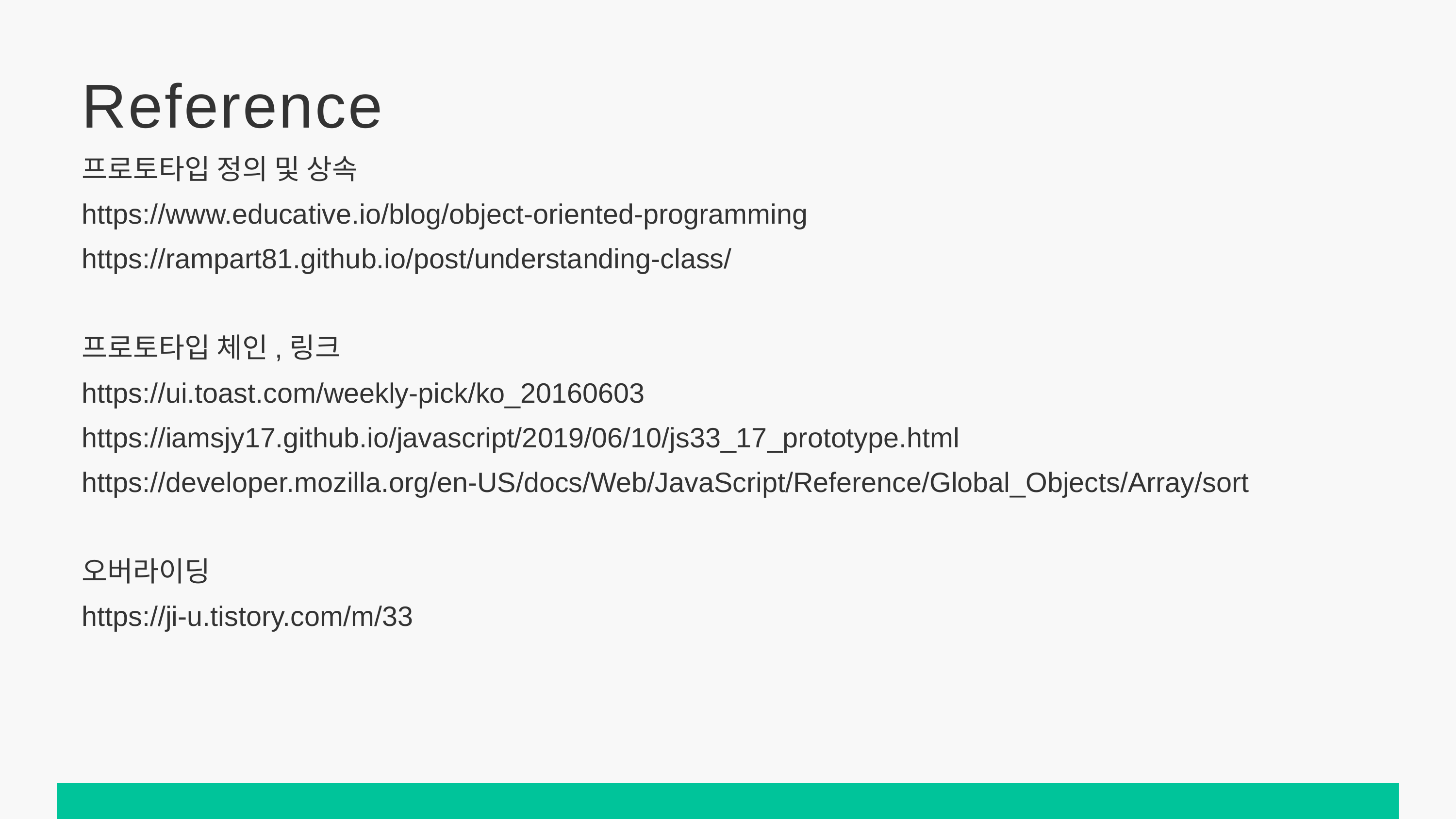

Reference
프로토타입 정의 및 상속
https://www.educative.io/blog/object-oriented-programming
https://rampart81.github.io/post/understanding-class/

프로토타입 체인,링크
https://ui.toast.com/weekly-pick/ko_20160603
https://iamsjy17.github.io/javascript/2019/06/10/js33_17_prototype.html
https://developer.mozilla.org/en-US/docs/Web/JavaScript/Reference/Global_Objects/Array/sort

오버라이딩
https://ji-u.tistory.com/m/33